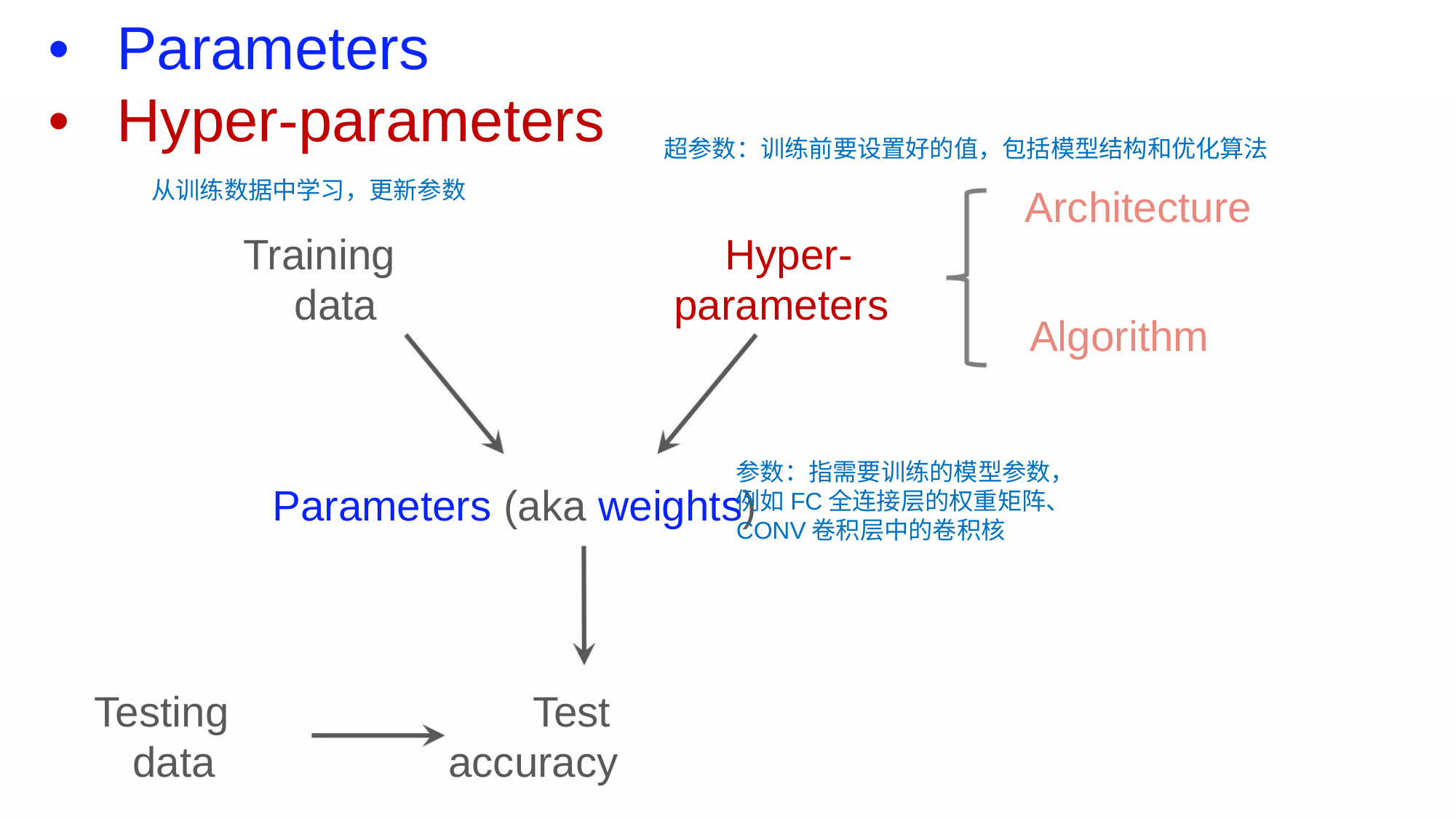

• Parameters
• Hyper-parameters

超参数：训练前要设置好的值，包括模型结构和优化算法
从训练数据中学习，更新参数
Architecture
Algorithm
Hyper-
parameters
Training
data
参数：指需要训练的模型参数，
例如FC全连接层的权重矩阵、
CONV卷积层中的卷积核
Parameters (aka weights)
Testing
Test
data accuracy